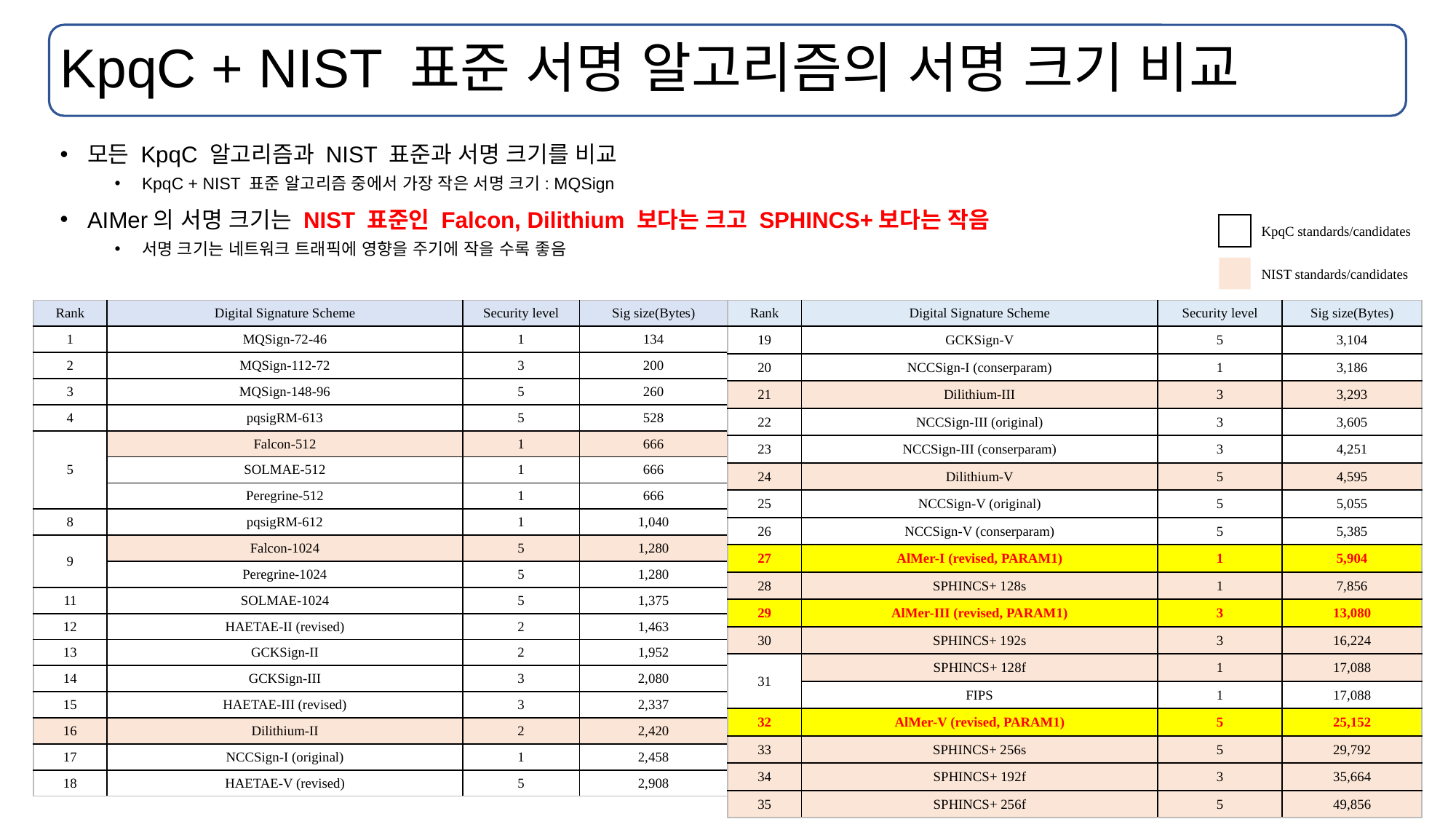

# KpqC + NIST 표준 서명 알고리즘의 서명 크기 비교
모든 KpqC 알고리즘과 NIST 표준과 서명 크기를 비교
KpqC + NIST 표준 알고리즘 중에서 가장 작은 서명 크기: MQSign
AIMer의 서명 크기는 NIST 표준인 Falcon, Dilithium 보다는 크고 SPHINCS+보다는 작음
서명 크기는 네트워크 트래픽에 영향을 주기에 작을 수록 좋음
KpqC standards/candidates

NIST standards/candidates

| Rank | Digital Signature Scheme | Security level | Sig size(Bytes) |
| --- | --- | --- | --- |
| 1 | MQSign-72-46 | 1 | 134 |
| 2 | MQSign-112-72 | 3 | 200 |
| 3 | MQSign-148-96 | 5 | 260 |
| 4 | pqsigRM-613 | 5 | 528 |
| 5 | Falcon-512 | 1 | 666 |
| 5 | SOLMAE-512 | 1 | 666 |
| 5 | Peregrine-512 | 1 | 666 |
| 8 | pqsigRM-612 | 1 | 1,040 |
| 9 | Falcon-1024 | 5 | 1,280 |
| 9 | Peregrine-1024 | 5 | 1,280 |
| 11 | SOLMAE-1024 | 5 | 1,375 |
| 12 | HAETAE-II (revised) | 2 | 1,463 |
| 13 | GCKSign-II | 2 | 1,952 |
| 14 | GCKSign-III | 3 | 2,080 |
| 15 | HAETAE-III (revised) | 3 | 2,337 |
| 16 | Dilithium-II | 2 | 2,420 |
| 17 | NCCSign-I (original) | 1 | 2,458 |
| 18 | HAETAE-V (revised) | 5 | 2,908 |
| Rank | Digital Signature Scheme | Security level | Sig size(Bytes) |
| --- | --- | --- | --- |
| 19 | GCKSign-V | 5 | 3,104 |
| 20 | NCCSign-I (conserparam) | 1 | 3,186 |
| 21 | Dilithium-III | 3 | 3,293 |
| 22 | NCCSign-III (original) | 3 | 3,605 |
| 23 | NCCSign-III (conserparam) | 3 | 4,251 |
| 24 | Dilithium-V | 5 | 4,595 |
| 25 | NCCSign-V (original) | 5 | 5,055 |
| 26 | NCCSign-V (conserparam) | 5 | 5,385 |
| 27 | AlMer-I (revised, PARAM1) | 1 | 5,904 |
| 28 | SPHINCS+ 128s | 1 | 7,856 |
| 29 | AlMer-III (revised, PARAM1) | 3 | 13,080 |
| 30 | SPHINCS+ 192s | 3 | 16,224 |
| 31 | SPHINCS+ 128f | 1 | 17,088 |
|  | FIPS | 1 | 17,088 |
| 32 | AlMer-V (revised, PARAM1) | 5 | 25,152 |
| 33 | SPHINCS+ 256s | 5 | 29,792 |
| 34 | SPHINCS+ 192f | 3 | 35,664 |
| 35 | SPHINCS+ 256f | 5 | 49,856 |